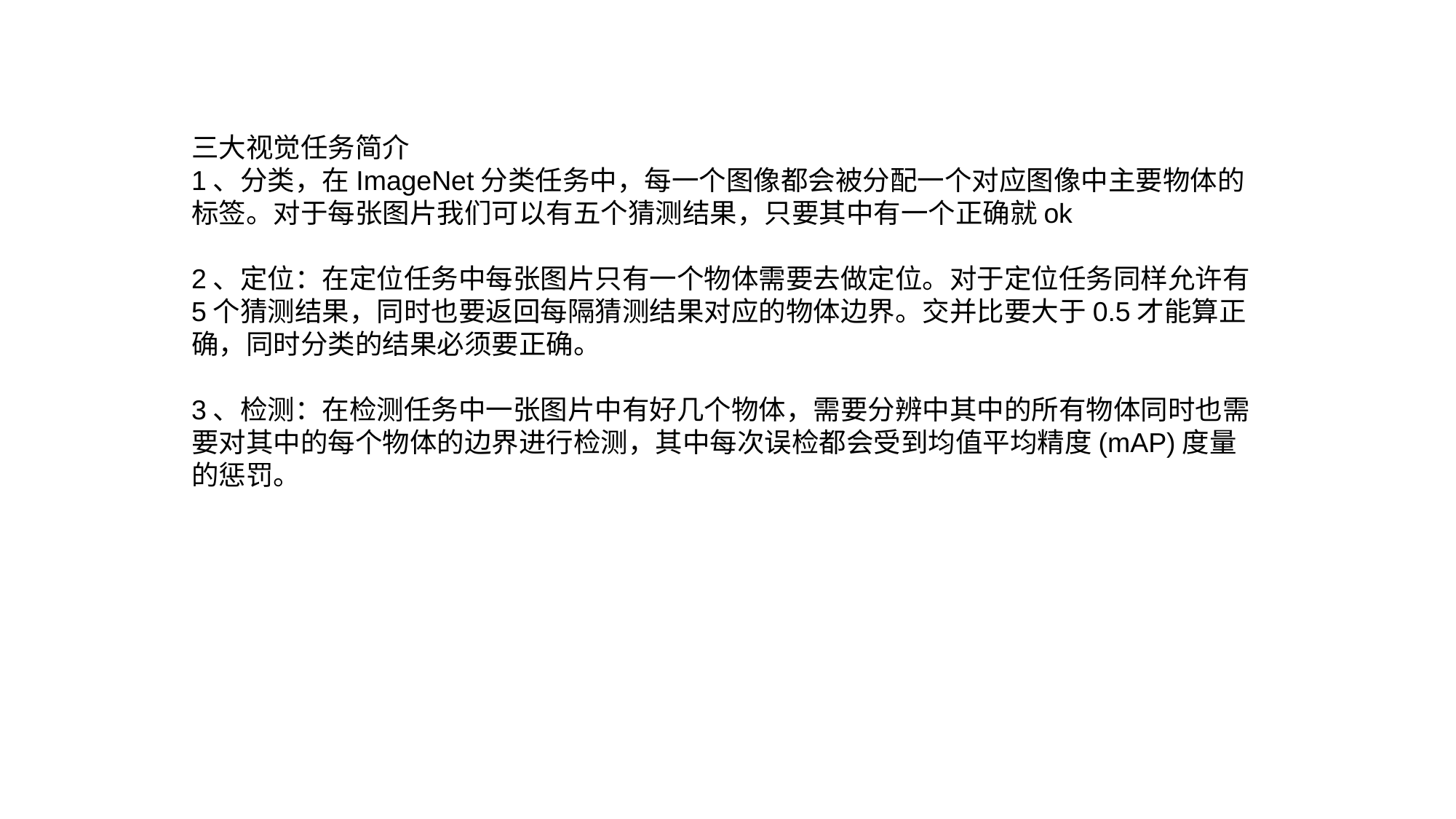

三大视觉任务简介
1、分类，在ImageNet分类任务中，每一个图像都会被分配一个对应图像中主要物体的标签。对于每张图片我们可以有五个猜测结果，只要其中有一个正确就ok

2、定位：在定位任务中每张图片只有一个物体需要去做定位。对于定位任务同样允许有5个猜测结果，同时也要返回每隔猜测结果对应的物体边界。交并比要大于0.5才能算正确，同时分类的结果必须要正确。

3、检测：在检测任务中一张图片中有好几个物体，需要分辨中其中的所有物体同时也需要对其中的每个物体的边界进行检测，其中每次误检都会受到均值平均精度(mAP)度量的惩罚。